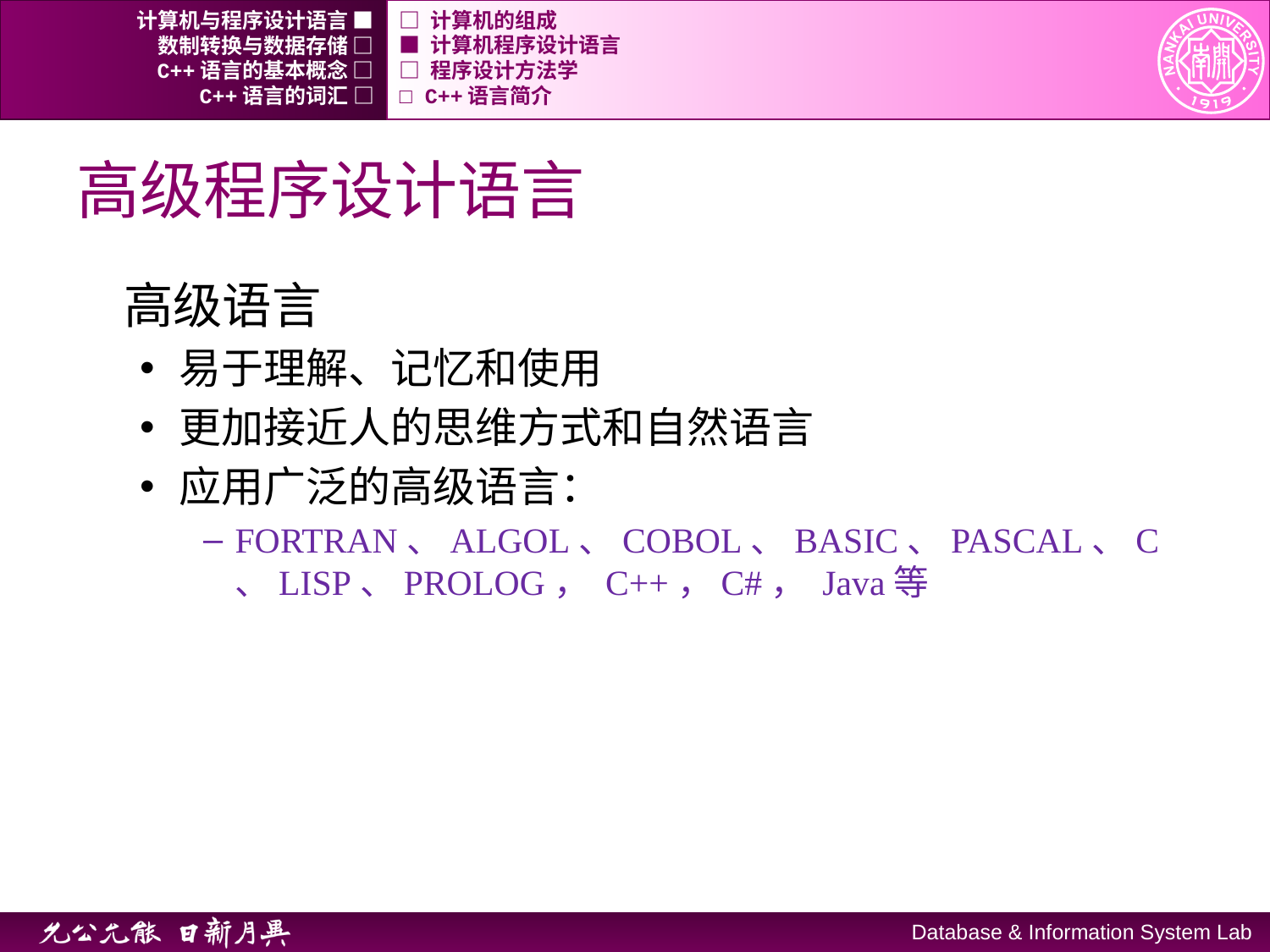

计算机与程序设计语言 ■
□ 计算机的组成
数制转换与数据存储 □
■ 计算机程序设计语言
C++语言的基本概念 □
□ 程序设计方法学
C++语言的词汇 □
□ C++语言简介
# 高级程序设计语言
高级语言
易于理解、记忆和使用
更加接近人的思维方式和自然语言
应用广泛的高级语言：
FORTRAN、ALGOL、COBOL、BASIC、PASCAL、C、LISP、PROLOG， C++，C#， Java等